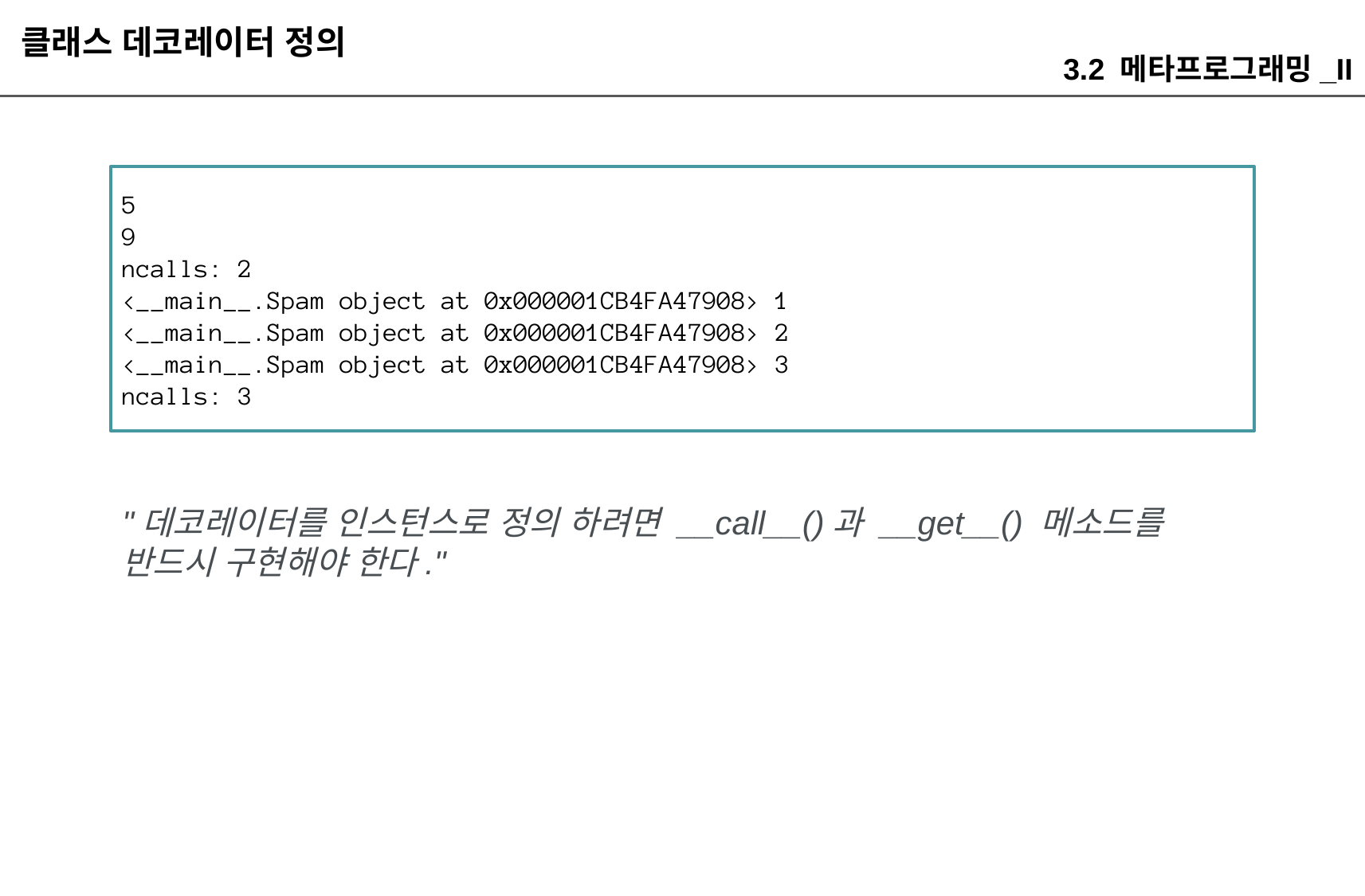

클래스 데코레이터 정의
3.2 메타프로그래밍_II
5
9
ncalls: 2
<__main__.Spam object at 0x000001CB4FA47908> 1
<__main__.Spam object at 0x000001CB4FA47908> 2
<__main__.Spam object at 0x000001CB4FA47908> 3
ncalls: 3
"데코레이터를 인스턴스로 정의 하려면 __call__()과 __get__() 메소드를 반드시 구현해야 한다."